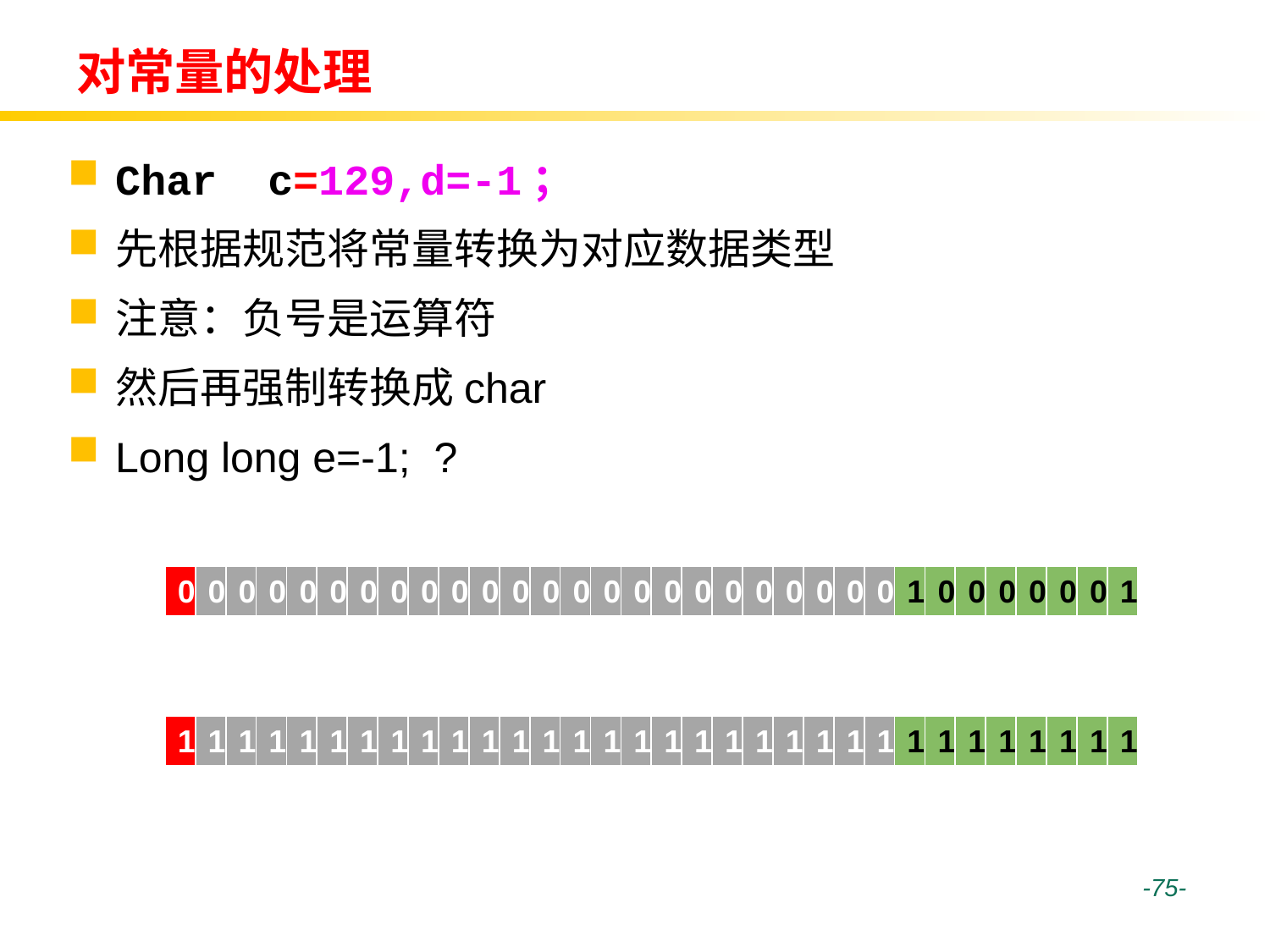

# 对常量的处理
Char  c=129,d=-1；
先根据规范将常量转换为对应数据类型
注意：负号是运算符
然后再强制转换成char
Long long e=-1;  ?
| 0 | 0 | 0 | 0 | 0 | 0 | 0 | 0 | 0 | 0 | 0 | 0 | 0 | 0 | 0 | 0 | 0 | 0 | 0 | 0 | 0 | 0 | 0 | 0 | 1 | 0 | 0 | 0 | 0 | 0 | 0 | 1 |
| --- | --- | --- | --- | --- | --- | --- | --- | --- | --- | --- | --- | --- | --- | --- | --- | --- | --- | --- | --- | --- | --- | --- | --- | --- | --- | --- | --- | --- | --- | --- | --- |
| 1 | 1 | 1 | 1 | 1 | 1 | 1 | 1 | 1 | 1 | 1 | 1 | 1 | 1 | 1 | 1 | 1 | 1 | 1 | 1 | 1 | 1 | 1 | 1 | 1 | 1 | 1 | 1 | 1 | 1 | 1 | 1 |
| --- | --- | --- | --- | --- | --- | --- | --- | --- | --- | --- | --- | --- | --- | --- | --- | --- | --- | --- | --- | --- | --- | --- | --- | --- | --- | --- | --- | --- | --- | --- | --- |
 -75-